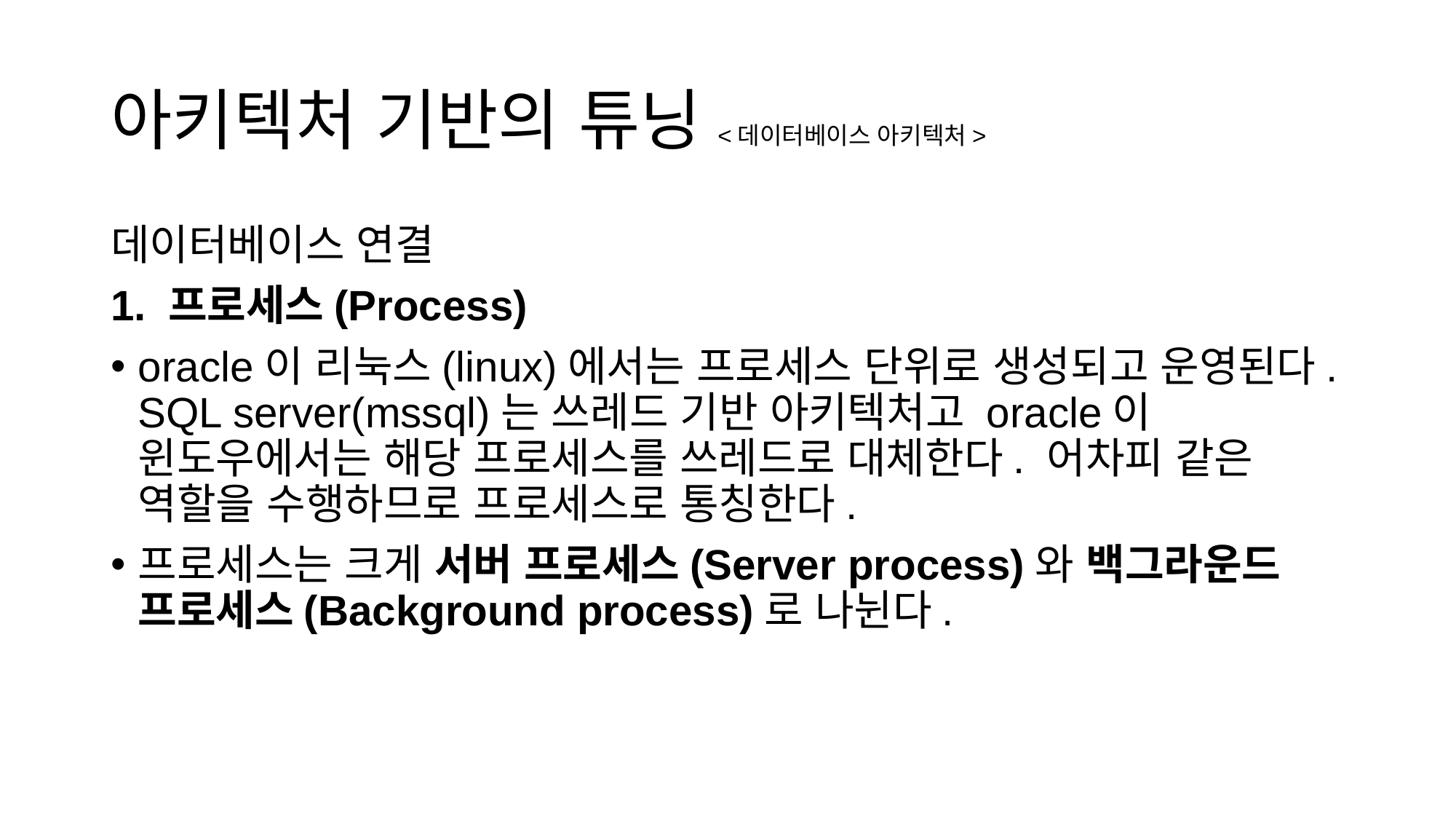

# 아키텍처 기반의 튜닝<데이터베이스 아키텍처>
데이터베이스 연결
1. 프로세스(Process)
oracle이 리눅스(linux)에서는 프로세스 단위로 생성되고 운영된다. SQL server(mssql)는 쓰레드 기반 아키텍처고 oracle이 윈도우에서는 해당 프로세스를 쓰레드로 대체한다. 어차피 같은 역할을 수행하므로 프로세스로 통칭한다.
프로세스는 크게 서버 프로세스(Server process)와 백그라운드 프로세스(Background process)로 나뉜다.